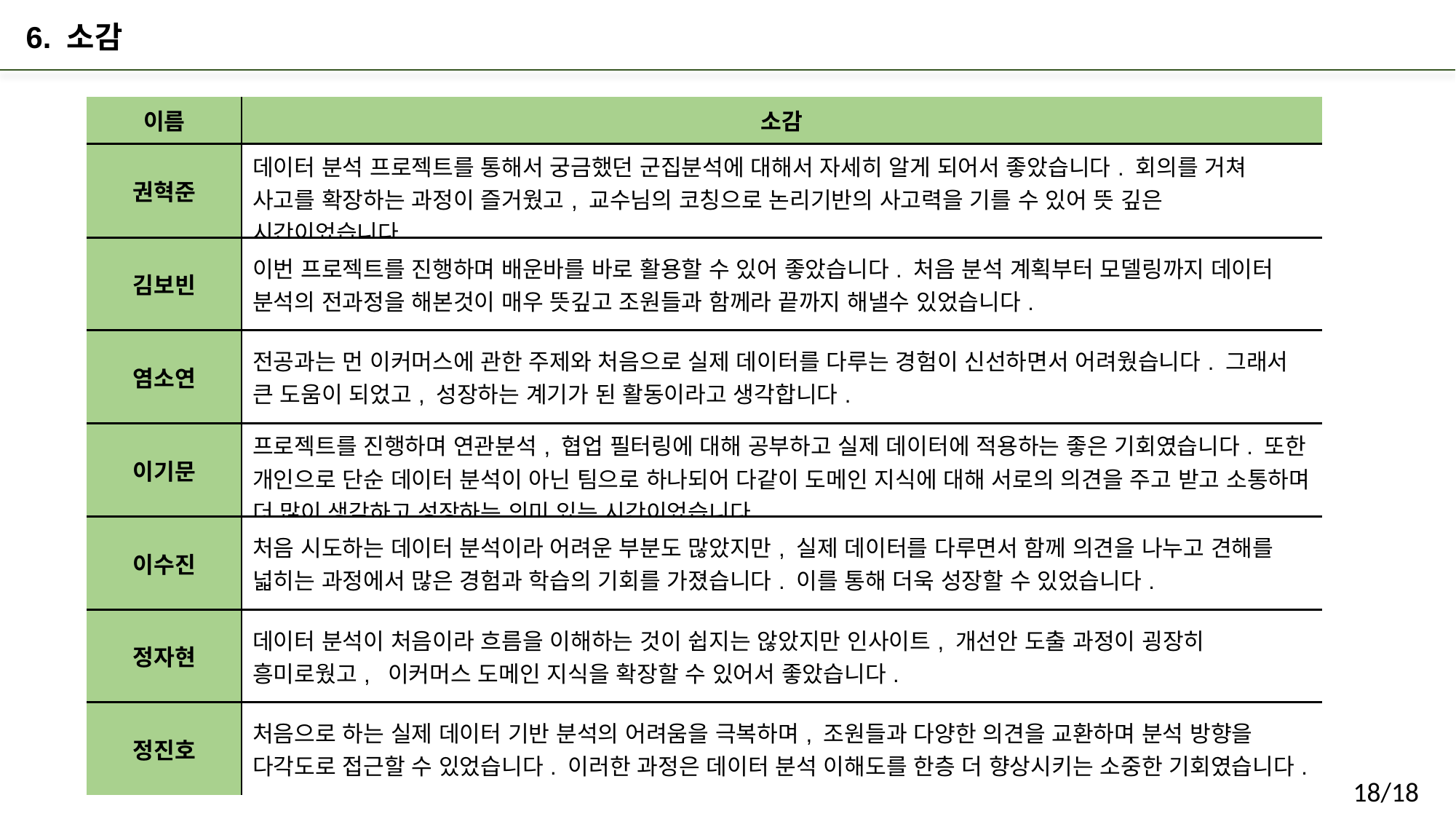

6. 소감
| 이름 | 소감 |
| --- | --- |
| 권혁준 | 데이터 분석 프로젝트를 통해서 궁금했던 군집분석에 대해서 자세히 알게 되어서 좋았습니다. 회의를 거쳐 사고를 확장하는 과정이 즐거웠고, 교수님의 코칭으로 논리기반의 사고력을 기를 수 있어 뜻 깊은 시간이었습니다. |
| 김보빈 | 이번 프로젝트를 진행하며 배운바를 바로 활용할 수 있어 좋았습니다. 처음 분석 계획부터 모델링까지 데이터 분석의 전과정을 해본것이 매우 뜻깊고 조원들과 함께라 끝까지 해낼수 있었습니다. |
| 염소연 | 전공과는 먼 이커머스에 관한 주제와 처음으로 실제 데이터를 다루는 경험이 신선하면서 어려웠습니다. 그래서 큰 도움이 되었고, 성장하는 계기가 된 활동이라고 생각합니다. |
| 이기문 | 프로젝트를 진행하며 연관분석, 협업 필터링에 대해 공부하고 실제 데이터에 적용하는 좋은 기회였습니다. 또한 개인으로 단순 데이터 분석이 아닌 팀으로 하나되어 다같이 도메인 지식에 대해 서로의 의견을 주고 받고 소통하며 더 많이 생각하고 성장하는 의미 있는 시간이었습니다. |
| 이수진 | 처음 시도하는 데이터 분석이라 어려운 부분도 많았지만, 실제 데이터를 다루면서 함께 의견을 나누고 견해를 넓히는 과정에서 많은 경험과 학습의 기회를 가졌습니다. 이를 통해 더욱 성장할 수 있었습니다. |
| 정자현 | 데이터 분석이 처음이라 흐름을 이해하는 것이 쉽지는 않았지만 인사이트, 개선안 도출 과정이 굉장히 흥미로웠고, 이커머스 도메인 지식을 확장할 수 있어서 좋았습니다. |
| 정진호 | 처음으로 하는 실제 데이터 기반 분석의 어려움을 극복하며, 조원들과 다양한 의견을 교환하며 분석 방향을 다각도로 접근할 수 있었습니다. 이러한 과정은 데이터 분석 이해도를 한층 더 향상시키는 소중한 기회였습니다. |
18/18